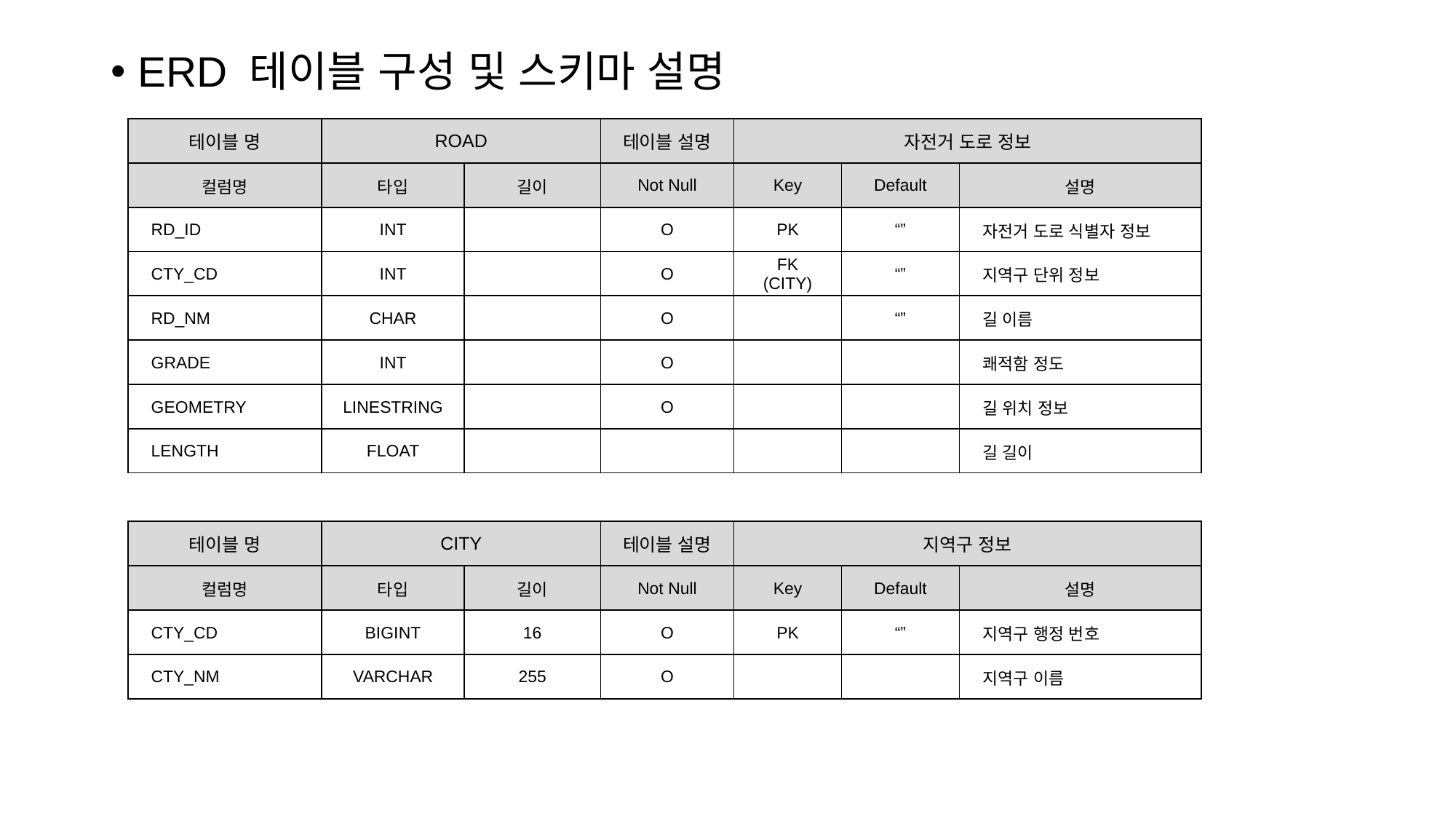

ERD 테이블 구성 및 스키마 설명
| 테이블 명 | ROAD | URI | 테이블 설명 | 자전거 도로 정보 |  |  |
| --- | --- | --- | --- | --- | --- | --- |
| 컬럼명 | 타입 | 길이 | Not Null | Key | Default | 설명 |
| RD\_ID | INT |  | O | PK | “” | 자전거 도로 식별자 정보 |
| CTY\_CD | INT |  | O | FK (CITY) | “” | 지역구 단위 정보 |
| RD\_NM | CHAR |  | O |  | “” | 길 이름 |
| GRADE | INT |  | O |  |  | 쾌적함 정도 |
| GEOMETRY | LINESTRING |  | O |  |  | 길 위치 정보 |
| LENGTH | FLOAT |  |  |  |  | 길 길이 |
| 테이블 명 | CITY | URI | 테이블 설명 | 지역구 정보 |  |  |
| --- | --- | --- | --- | --- | --- | --- |
| 컬럼명 | 타입 | 길이 | Not Null | Key | Default | 설명 |
| CTY\_CD | BIGINT | 16 | O | PK | “” | 지역구 행정 번호 |
| CTY\_NM | VARCHAR | 255 | O |  |  | 지역구 이름 |